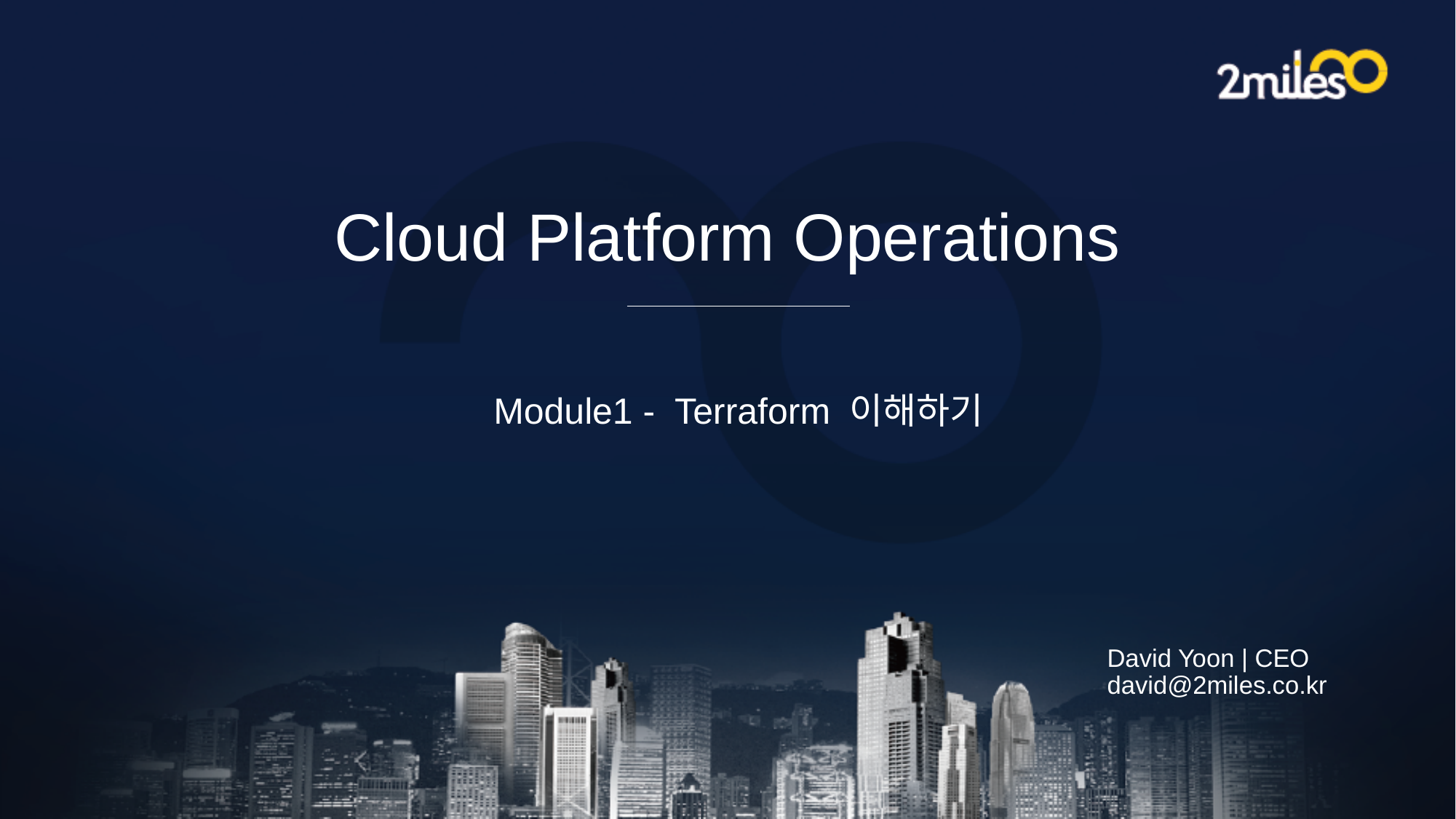

# Cloud Platform Operations
Module1 -  Terraform 이해하기
David Yoon | CEO
david@2miles.co.kr